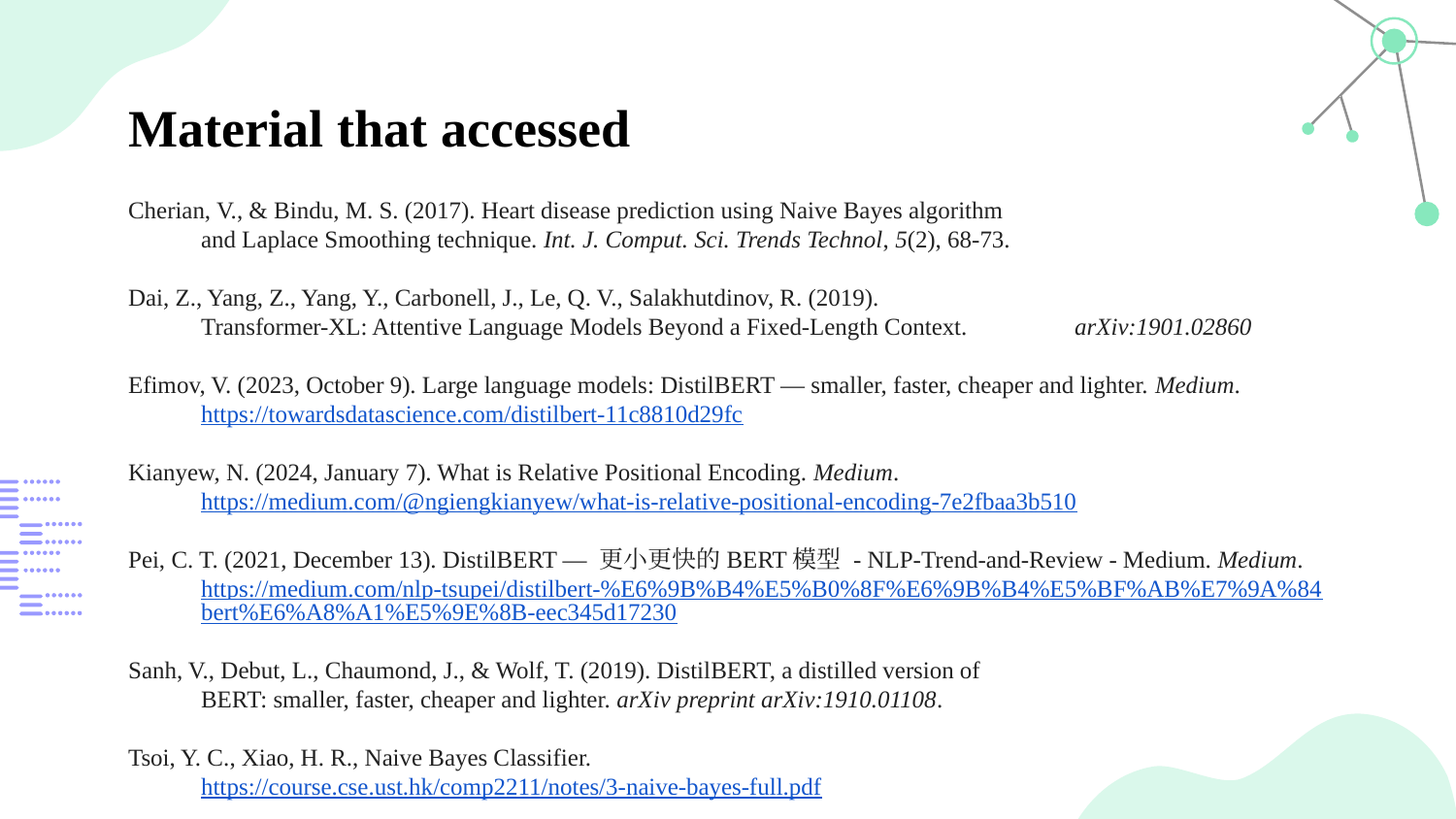

# Material that accessed
Cherian, V., & Bindu, M. S. (2017). Heart disease prediction using Naive Bayes algorithm
and Laplace Smoothing technique. Int. J. Comput. Sci. Trends Technol, 5(2), 68-73.

Dai, Z., Yang, Z., Yang, Y., Carbonell, J., Le, Q. V., Salakhutdinov, R. (2019).
Transformer-XL: Attentive Language Models Beyond a Fixed-Length Context. 	arXiv:1901.02860

Efimov, V. (2023, October 9). Large language models: DistilBERT — smaller, faster, cheaper and lighter. Medium. https://towardsdatascience.com/distilbert-11c8810d29fc

Kianyew, N. (2024, January 7). What is Relative Positional Encoding. Medium.
https://medium.com/@ngiengkianyew/what-is-relative-positional-encoding-7e2fbaa3b510

Pei, C. T. (2021, December 13). DistilBERT — 更小更快的BERT模型 - NLP-Trend-and-Review - Medium. Medium. https://medium.com/nlp-tsupei/distilbert-%E6%9B%B4%E5%B0%8F%E6%9B%B4%E5%BF%AB%E7%9A%84bert%E6%A8%A1%E5%9E%8B-eec345d17230

Sanh, V., Debut, L., Chaumond, J., & Wolf, T. (2019). DistilBERT, a distilled version of
BERT: smaller, faster, cheaper and lighter. arXiv preprint arXiv:1910.01108.

Tsoi, Y. C., Xiao, H. R., Naive Bayes Classifier.
https://course.cse.ust.hk/comp2211/notes/3-naive-bayes-full.pdf